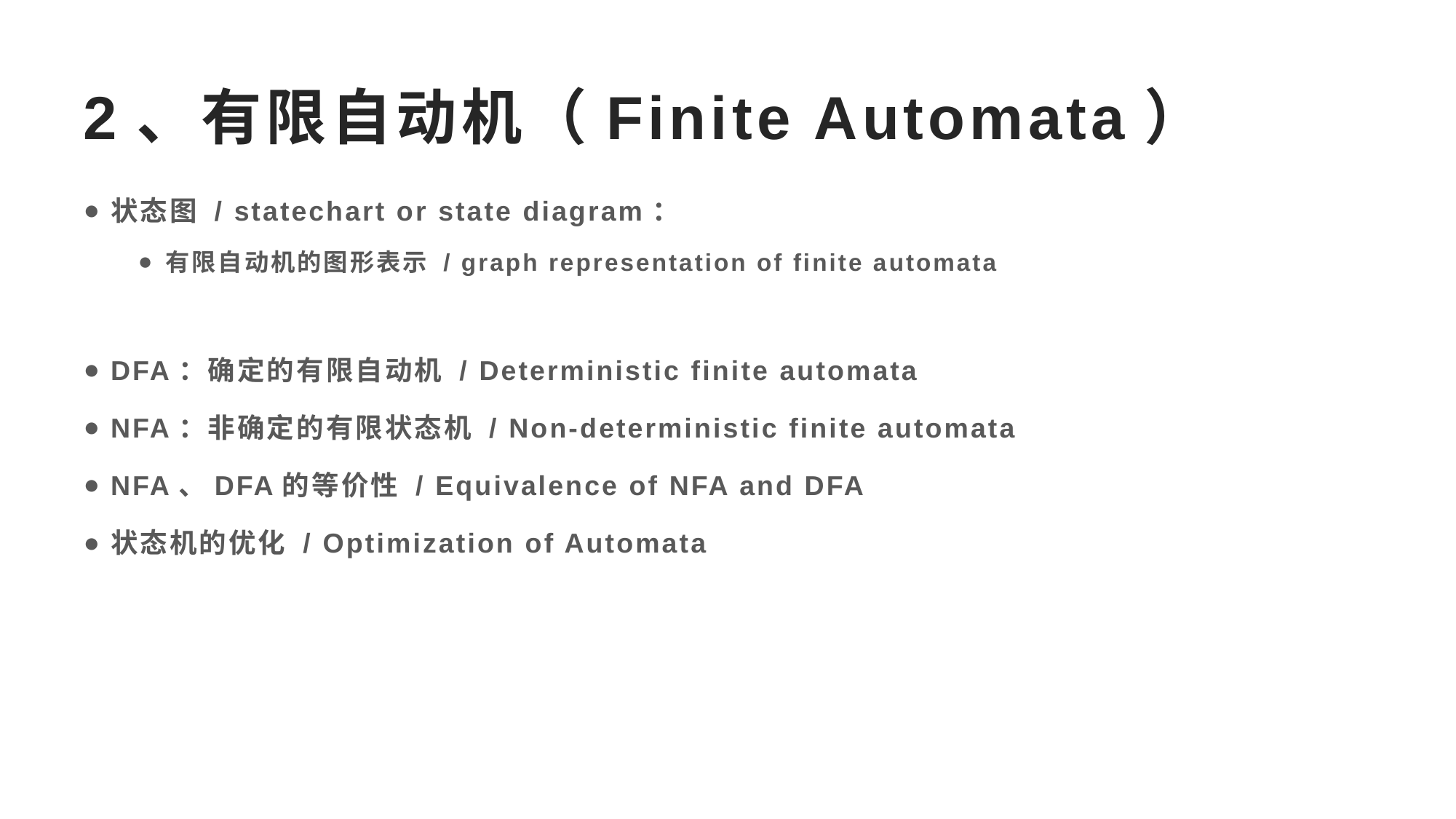

# 2、有限自动机（Finite Automata）
状态图 / statechart or state diagram：
有限自动机的图形表示 / graph representation of finite automata

DFA：确定的有限自动机 / Deterministic finite automata
NFA：非确定的有限状态机 / Non-deterministic finite automata
NFA、DFA的等价性 / Equivalence of NFA and DFA
状态机的优化 / Optimization of Automata
24